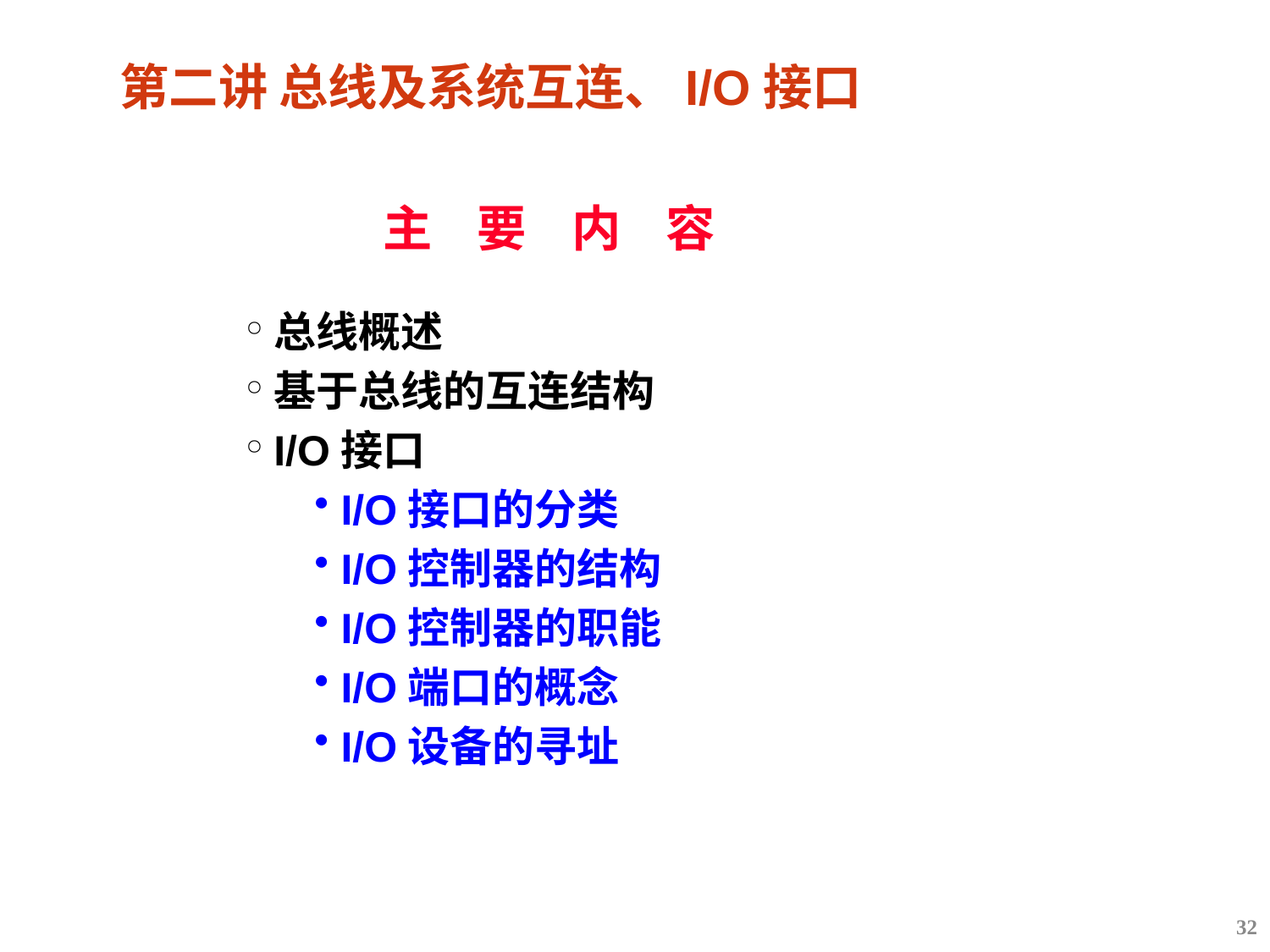

# 第二讲 总线及系统互连、I/O接口
主    要    内    容
总线概述
基于总线的互连结构
I/O接口
I/O接口的分类
I/O控制器的结构
I/O控制器的职能
I/O端口的概念
I/O设备的寻址
32